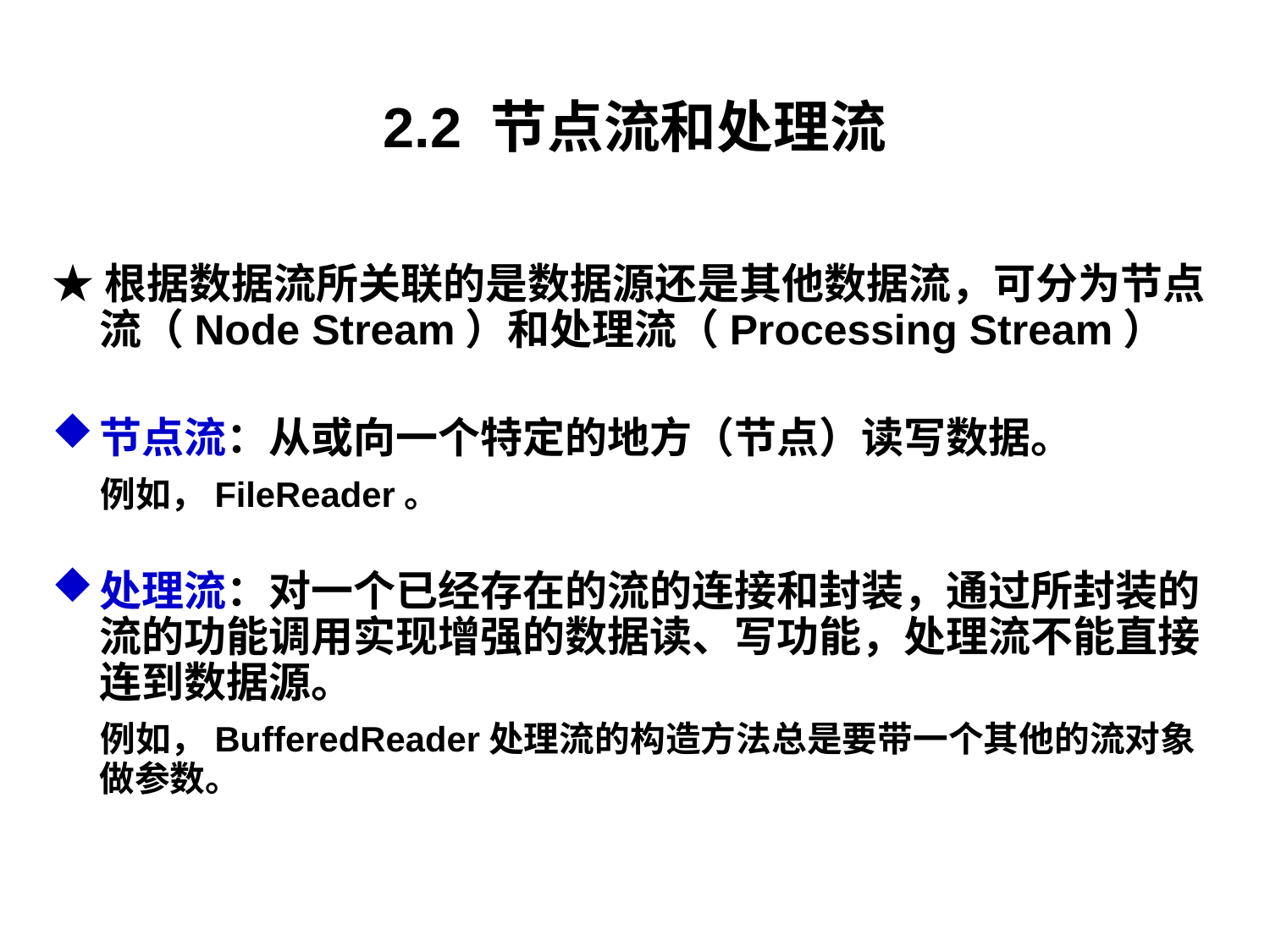

# 2.2 节点流和处理流
★根据数据流所关联的是数据源还是其他数据流，可分为节点流（Node Stream）和处理流（Processing Stream）

节点流：从或向一个特定的地方（节点）读写数据。
    例如，FileReader。

处理流：对一个已经存在的流的连接和封装，通过所封装的流的功能调用实现增强的数据读、写功能，处理流不能直接连到数据源。
    例如，BufferedReader处理流的构造方法总是要带一个其他的流对象做参数。